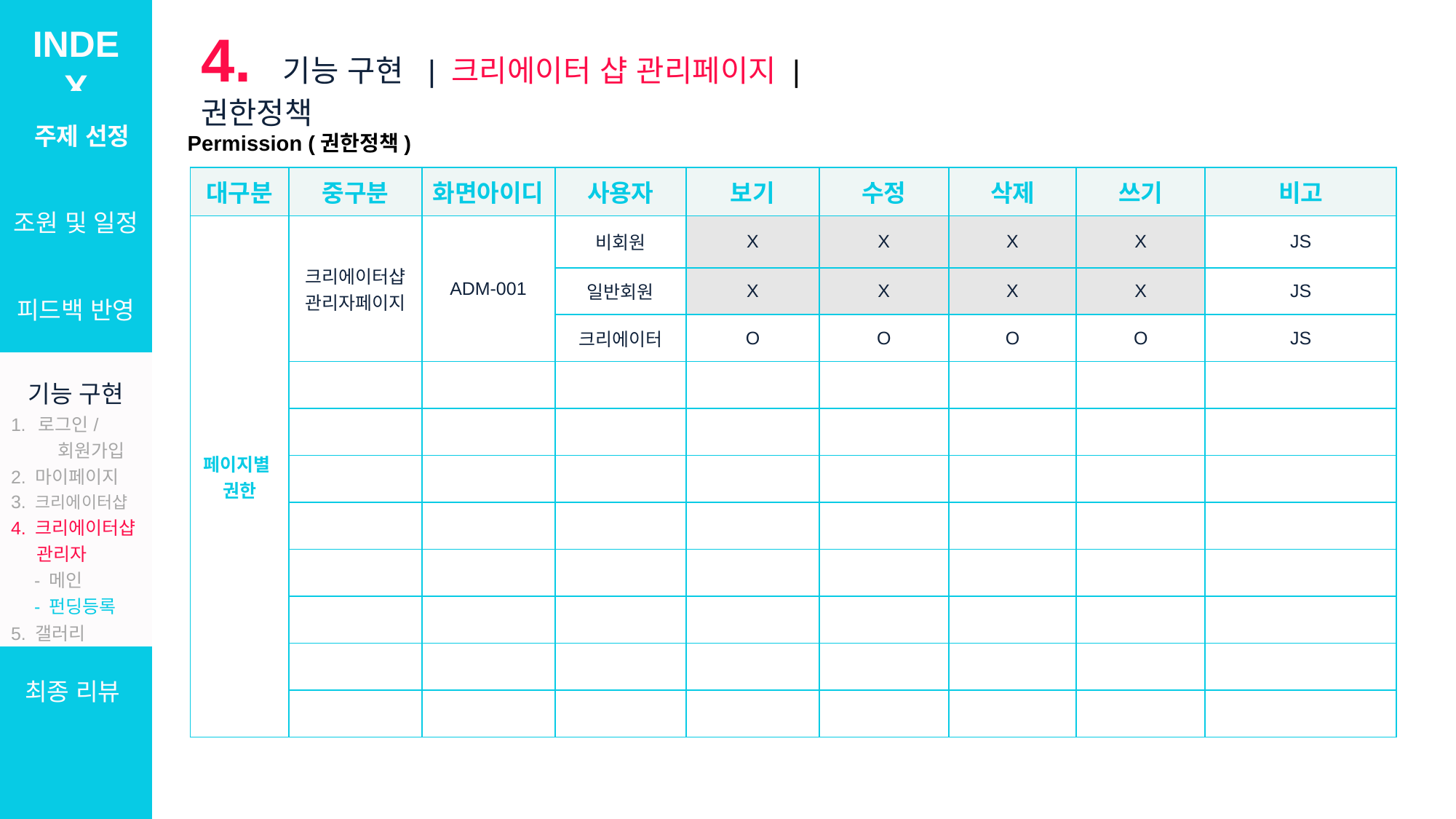

INDEX
4. 기능 구현  | 크리에이터 샵 관리페이지 | 권한정책
| 주제 선정 |
| --- |
| 조원 및 일정 |
| 피드백 반영 |
| 기능 구현 로그인/ 회원가입 2. 마이페이지 3. 크리에이터샵 4. 크리에이터샵 관리자 　- 메인 　- 펀딩등록 5. 갤러리 6. 설문/커미션 7. 관리자 |
| 최종 리뷰 |
Permission (권한정책)
| 대구분 | 중구분 | 화면아이디 | 사용자 | 보기 | 수정 | 삭제 | 쓰기 | 비고 |
| --- | --- | --- | --- | --- | --- | --- | --- | --- |
| 페이지별 권한 | 크리에이터샵 관리자페이지 | ADM-001 | 비회원 | X | X | X | X | JS |
|  |  |  | 일반회원 | X | X | X | X | JS |
|  |  |  | 크리에이터 | O | O | O | O | JS |
|  |  |  |  |  |  |  |  |  |
|  |  |  |  |  |  |  |  |  |
|  |  |  |  |  |  |  |  |  |
|  |  |  |  |  |  |  |  |  |
|  |  |  |  |  |  |  |  |  |
|  |  |  |  |  |  |  |  |  |
|  |  |  |  |  |  |  |  |  |
|  |  |  |  |  |  |  |  |  |